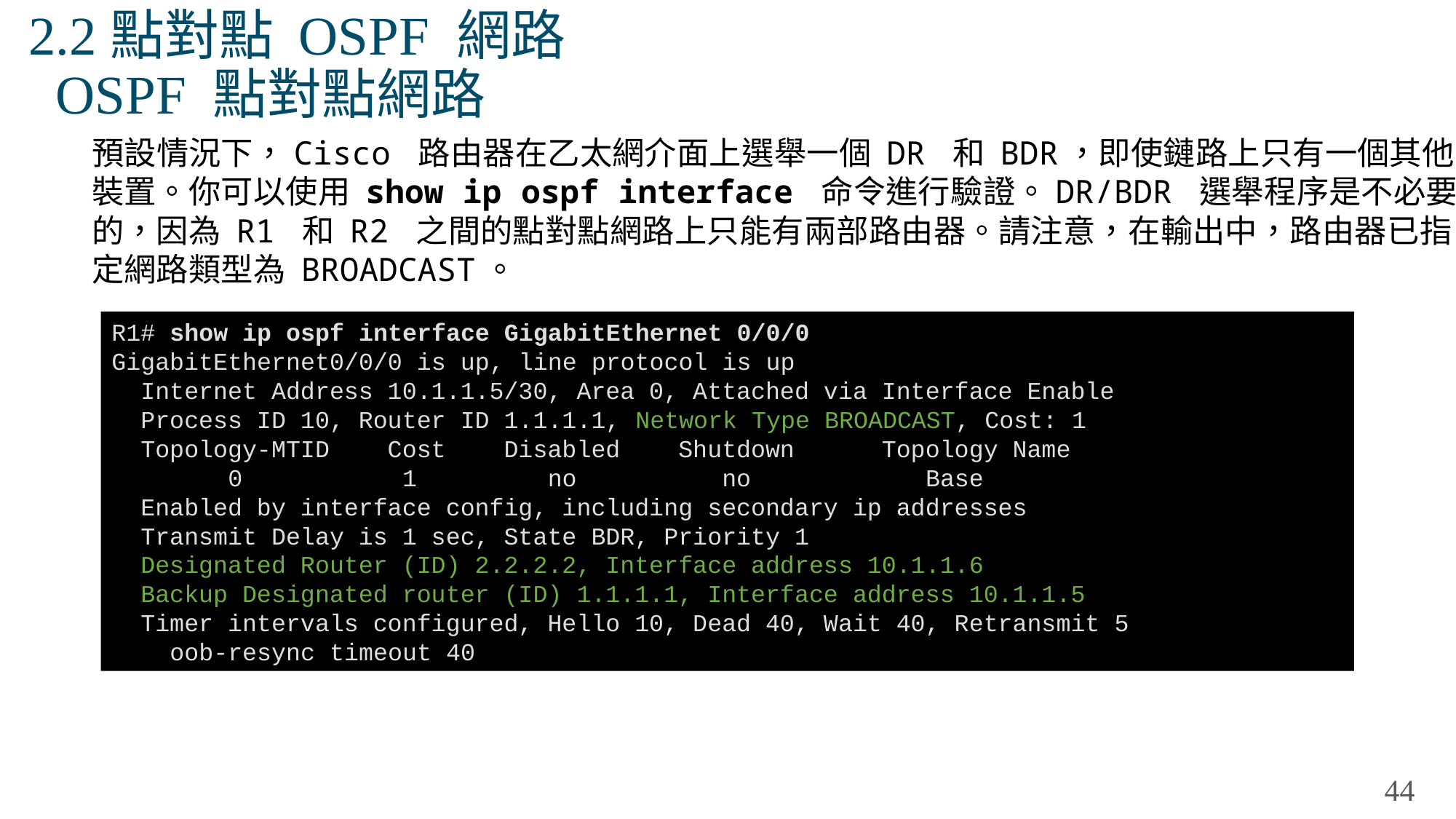

# 2.2點對點 OSPF 網路 OSPF 點對點網路
預設情況下，Cisco 路由器在乙太網介面上選舉一個 DR 和 BDR，即使鏈路上只有一個其他裝置。你可以使用 show ip ospf interface 命令進行驗證。DR/BDR 選舉程序是不必要的，因為 R1 和 R2 之間的點對點網路上只能有兩部路由器。請注意，在輸出中，路由器已指定網路類型為 BROADCAST。
R1# show ip ospf interface GigabitEthernet 0/0/0
GigabitEthernet0/0/0 is up, line protocol is up
  Internet Address 10.1.1.5/30, Area 0, Attached via Interface Enable
  Process ID 10, Router ID 1.1.1.1, Network Type BROADCAST, Cost: 1
  Topology-MTID    Cost    Disabled    Shutdown      Topology Name
        0           1         no          no            Base
  Enabled by interface config, including secondary ip addresses
  Transmit Delay is 1 sec, State BDR, Priority 1
  Designated Router (ID) 2.2.2.2, Interface address 10.1.1.6
  Backup Designated router (ID) 1.1.1.1, Interface address 10.1.1.5
  Timer intervals configured, Hello 10, Dead 40, Wait 40, Retransmit 5
    oob-resync timeout 40
44